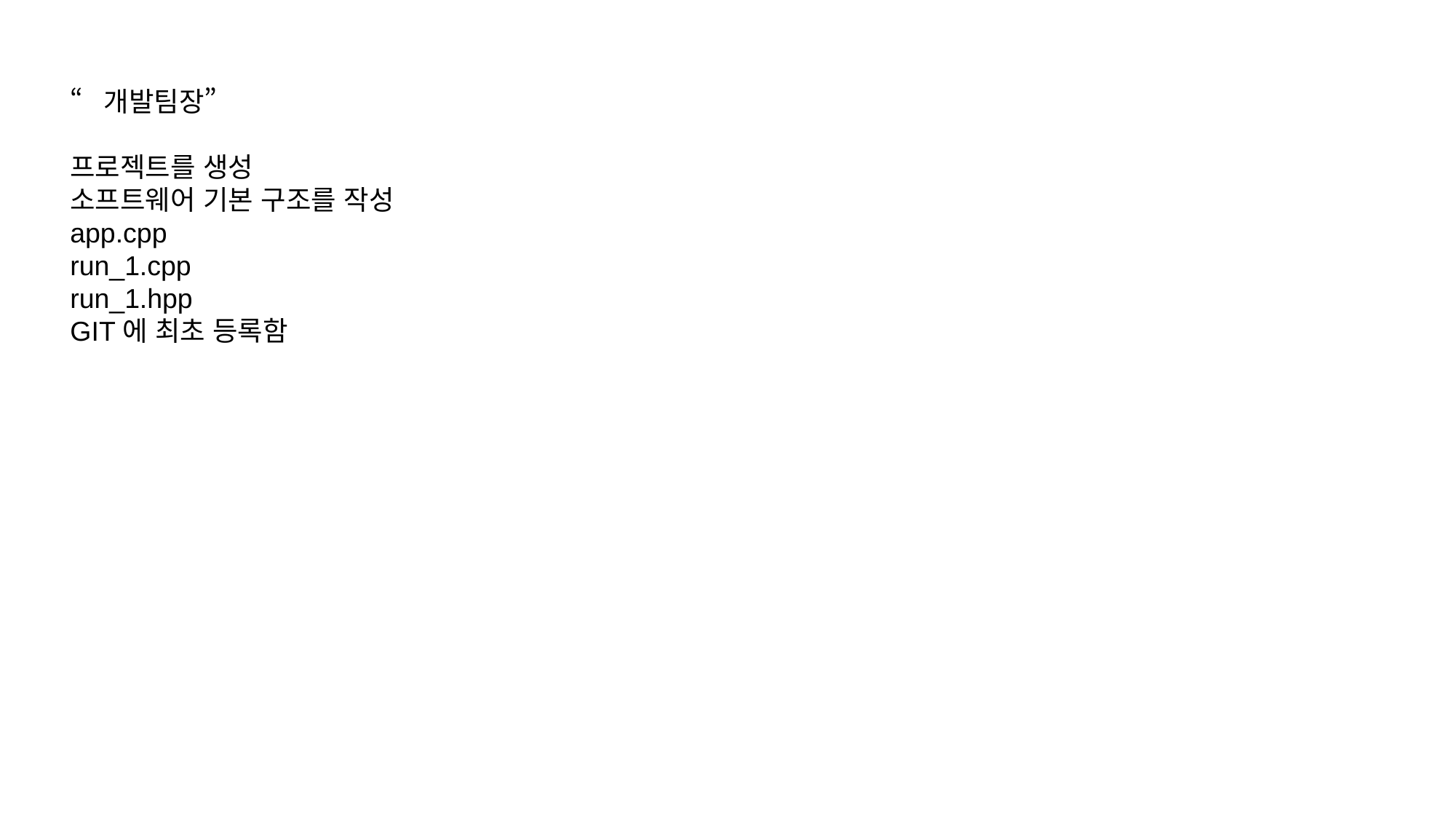

“개발팀장”

프로젝트를 생성
소프트웨어 기본 구조를 작성
app.cpp
run_1.cpp
run_1.hpp
GIT에 최초 등록함